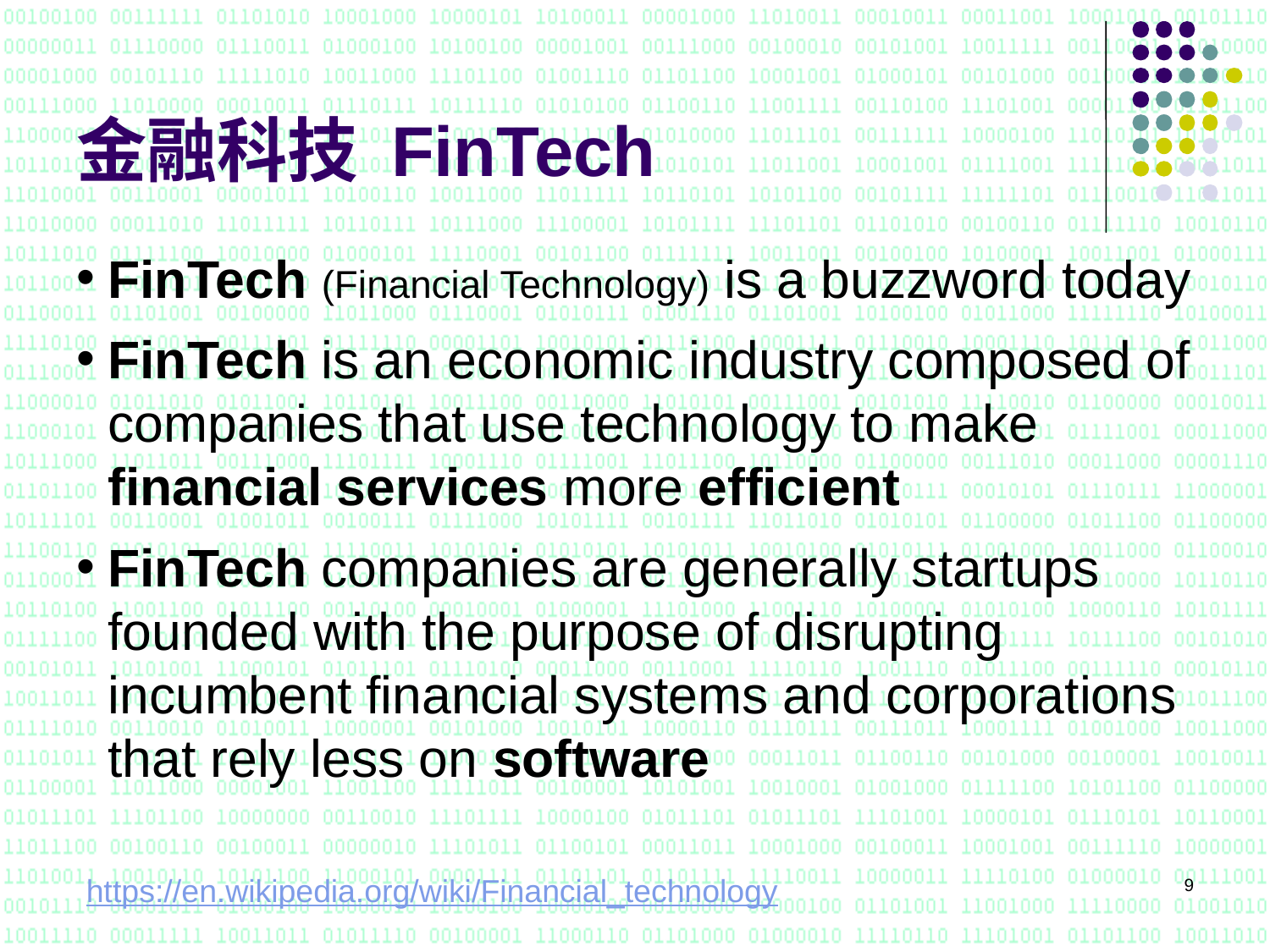

# 金融科技 FinTech
FinTech (Financial Technology) is a buzzword today
FinTech is an economic industry composed of companies that use technology to make financial services more efficient
FinTech companies are generally startups founded with the purpose of disrupting incumbent financial systems and corporations that rely less on software

https://en.wikipedia.org/wiki/Financial_technology
9